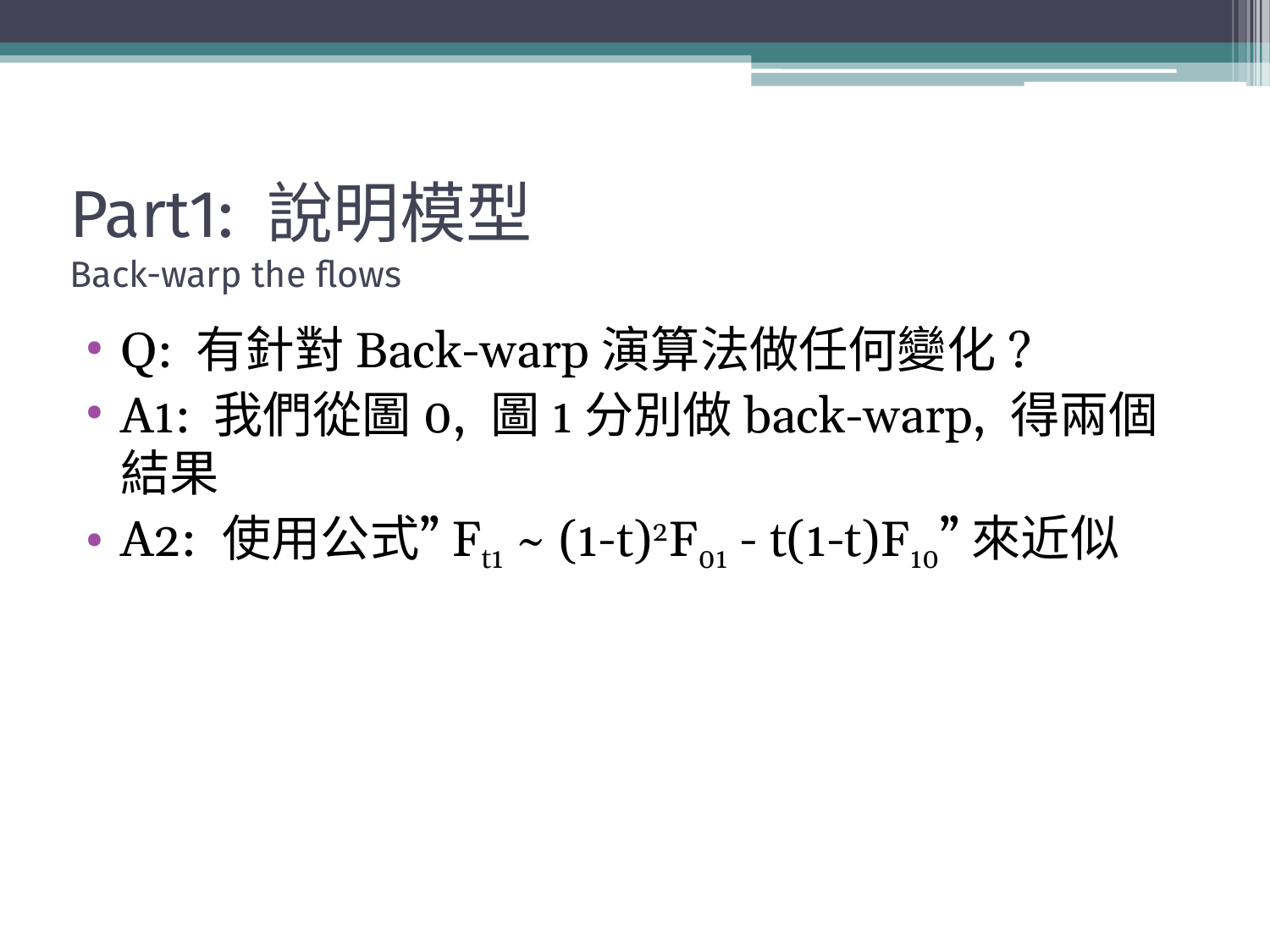

8
# Part1: 說明模型 Back-warp the flows
Q: 有針對Back-warp演算法做任何變化?
A1: 我們從圖0, 圖1分別做back-warp, 得兩個結果
A2: 使用公式”Ft1 ~ (1-t)2F01 - t(1-t)F10”來近似